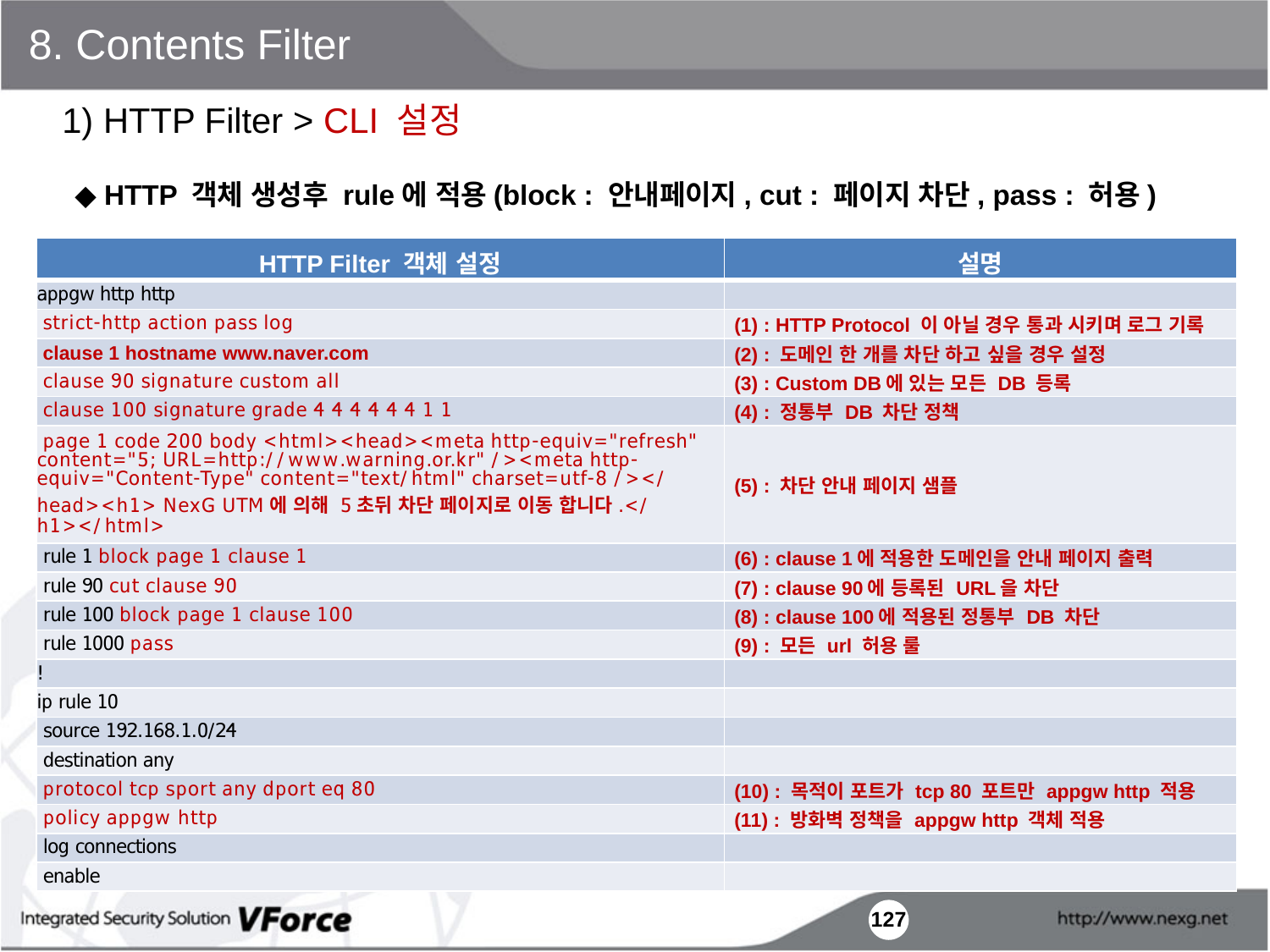

8. Contents Filter
1) HTTP Filter > CLI 설정
◆ HTTP 객체 생성후 rule에 적용(block : 안내페이지, cut : 페이지 차단, pass : 허용)
| HTTP Filter 객체 설정 | 설명 |
| --- | --- |
| appgw http http |  |
| strict-http action pass log | (1) : HTTP Protocol 이 아닐 경우 통과 시키며 로그 기록 |
| clause 1 hostname www.naver.com | (2) : 도메인 한 개를 차단 하고 싶을 경우 설정 |
| clause 90 signature custom all | (3) : Custom DB에 있는 모든 DB 등록 |
| clause 100 signature grade 4 4 4 4 4 4 1 1 | (4) : 정통부 DB 차단 정책 |
| page 1 code 200 body <html><head><meta http-equiv="refresh" content="5; URL=http://www.warning.or.kr" /><meta http-equiv="Content-Type" content="text/html" charset=utf-8 /></head><h1> NexG UTM에 의해 5초뒤 차단 페이지로 이동 합니다.</h1></html> | (5) : 차단 안내 페이지 샘플 |
| rule 1 block page 1 clause 1 | (6) : clause 1에 적용한 도메인을 안내 페이지 출력 |
| rule 90 cut clause 90 | (7) : clause 90에 등록된 URL을 차단 |
| rule 100 block page 1 clause 100 | (8) : clause 100에 적용된 정통부 DB 차단 |
| rule 1000 pass | (9) : 모든 url 허용 룰 |
| ! |  |
| ip rule 10 |  |
| source 192.168.1.0/24 |  |
| destination any |  |
| protocol tcp sport any dport eq 80 | (10) : 목적이 포트가 tcp 80 포트만 appgw http 적용 |
| policy appgw http | (11) : 방화벽 정책을 appgw http 객체 적용 |
| log connections |  |
| enable |  |